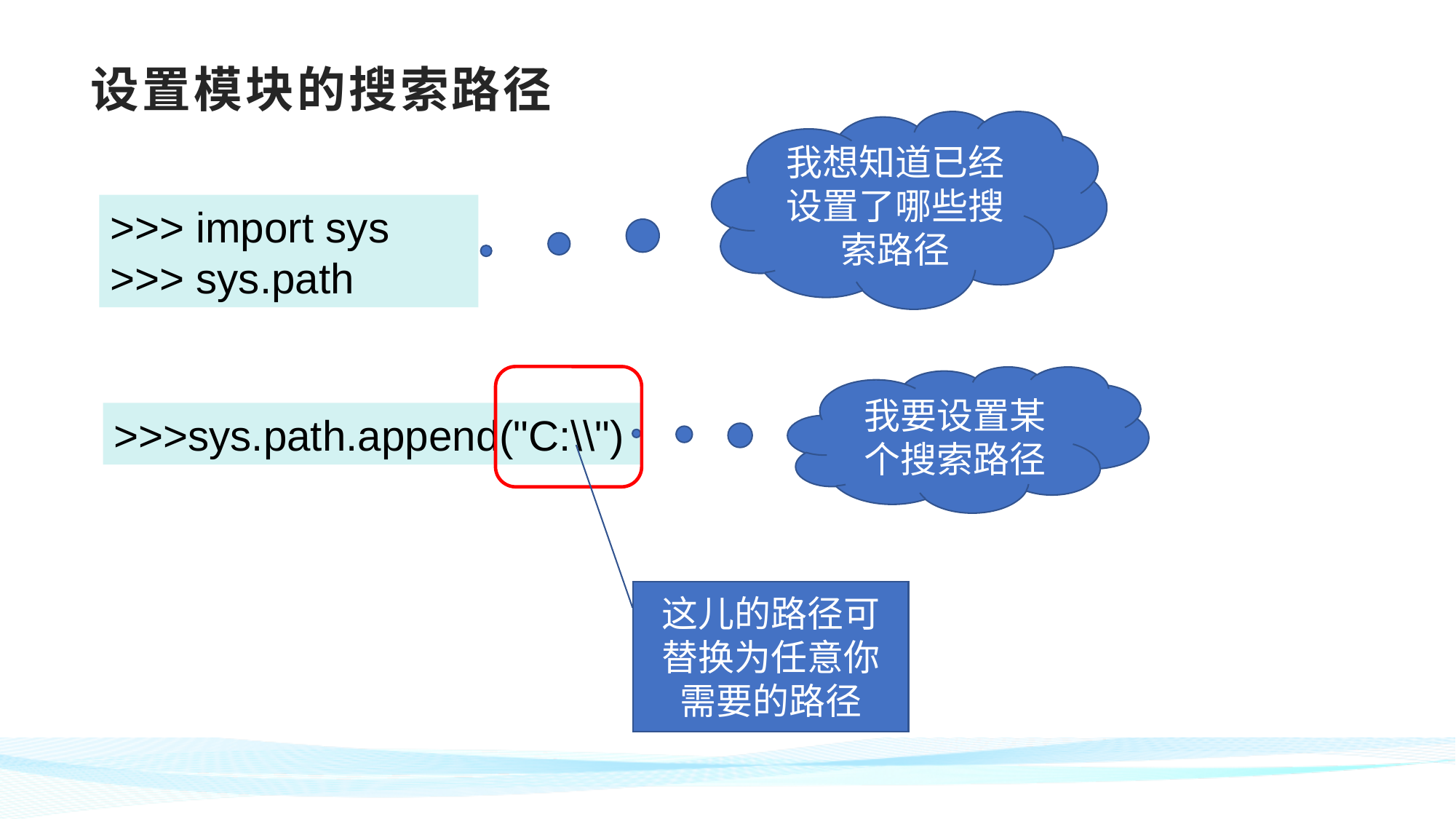

# 设置模块的搜索路径
我想知道已经设置了哪些搜索路径
>>> import sys
>>> sys.path
我要设置某个搜索路径
>>>sys.path.append("C:\\")

这儿的路径可替换为任意你需要的路径